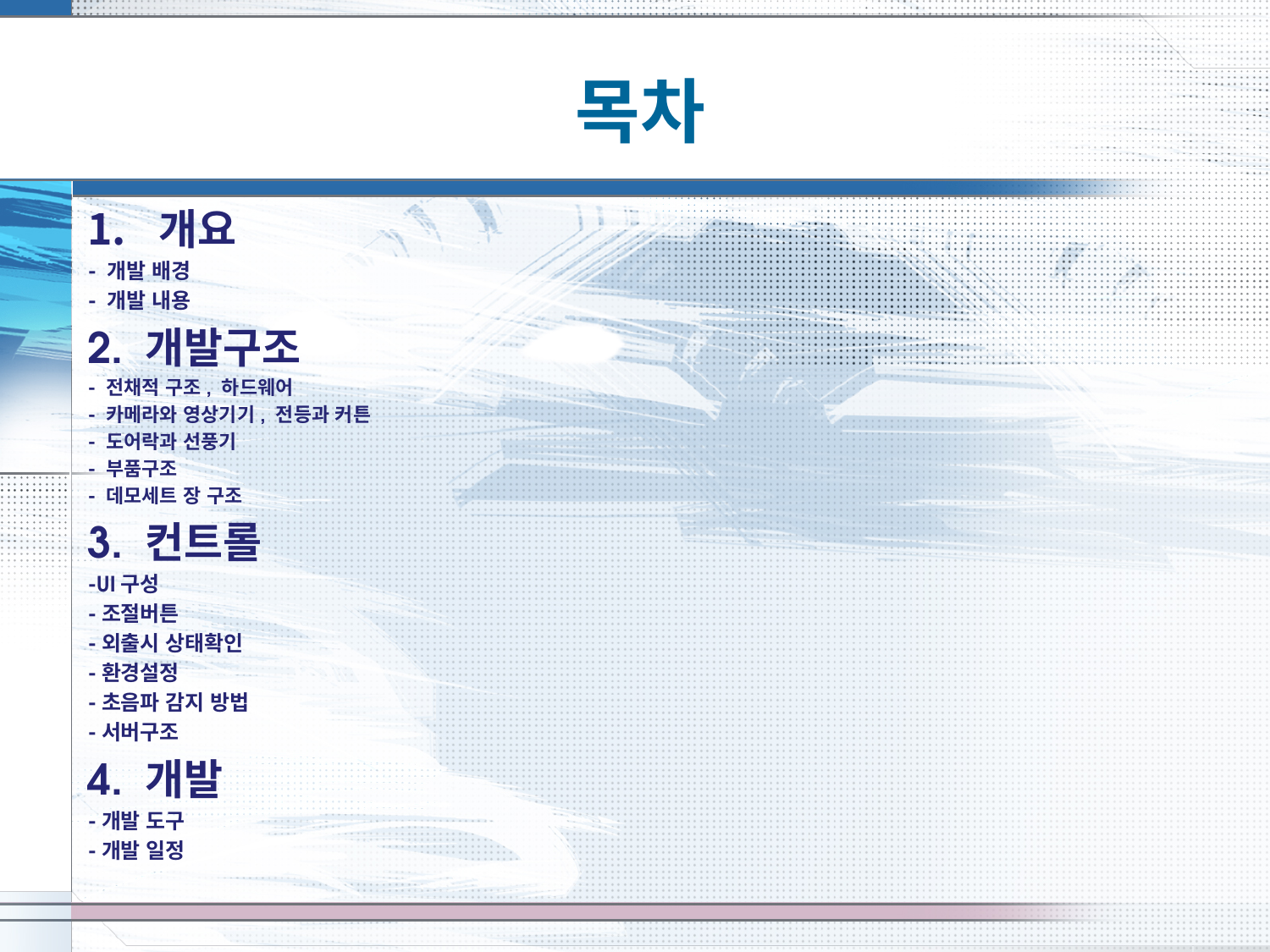

# 목차
개요
- 개발 배경
- 개발 내용
2. 개발구조
- 전채적 구조, 하드웨어
- 카메라와 영상기기, 전등과 커튼
- 도어락과 선풍기
- 부품구조
- 데모세트 장 구조
3. 컨트롤
-UI구성
-조절버튼
-외출시 상태확인
-환경설정
-초음파 감지 방법
-서버구조
4. 개발
-개발 도구
-개발 일정